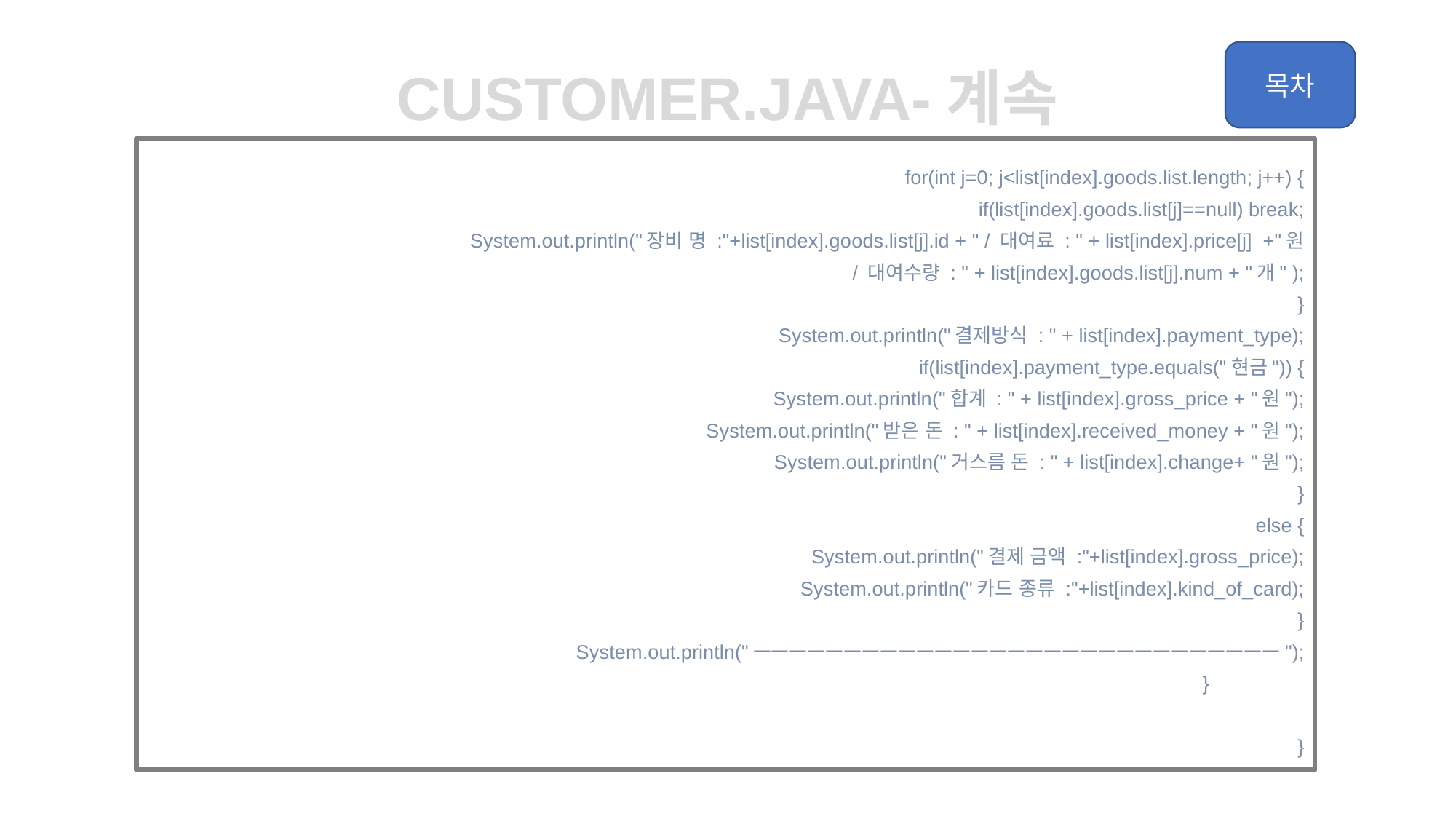

Customer.java-계속

			for(int j=0; j<list[index].goods.list.length; j++) {
				if(list[index].goods.list[j]==null) break;
				System.out.println("장비 명 :"+list[index].goods.list[j].id + " / 대여료 : " + list[index].price[j]  +"원
				 / 대여수량 : " + list[index].goods.list[j].num + "개" );
			}
			System.out.println("결제방식 : " + list[index].payment_type);
			if(list[index].payment_type.equals("현금")) {
				System.out.println("합계 : " + list[index].gross_price + "원");
				System.out.println("받은 돈 : " + list[index].received_money + "원");
				System.out.println("거스름 돈 : " + list[index].change+ "원");
			}
			else {
				System.out.println("결제 금액 :"+list[index].gross_price);
				System.out.println("카드 종류 :"+list[index].kind_of_card);
			}
			System.out.println("ㅡㅡㅡㅡㅡㅡㅡㅡㅡㅡㅡㅡㅡㅡㅡㅡㅡㅡㅡㅡㅡㅡㅡㅡㅡㅡㅡㅡㅡ");
		}

	}